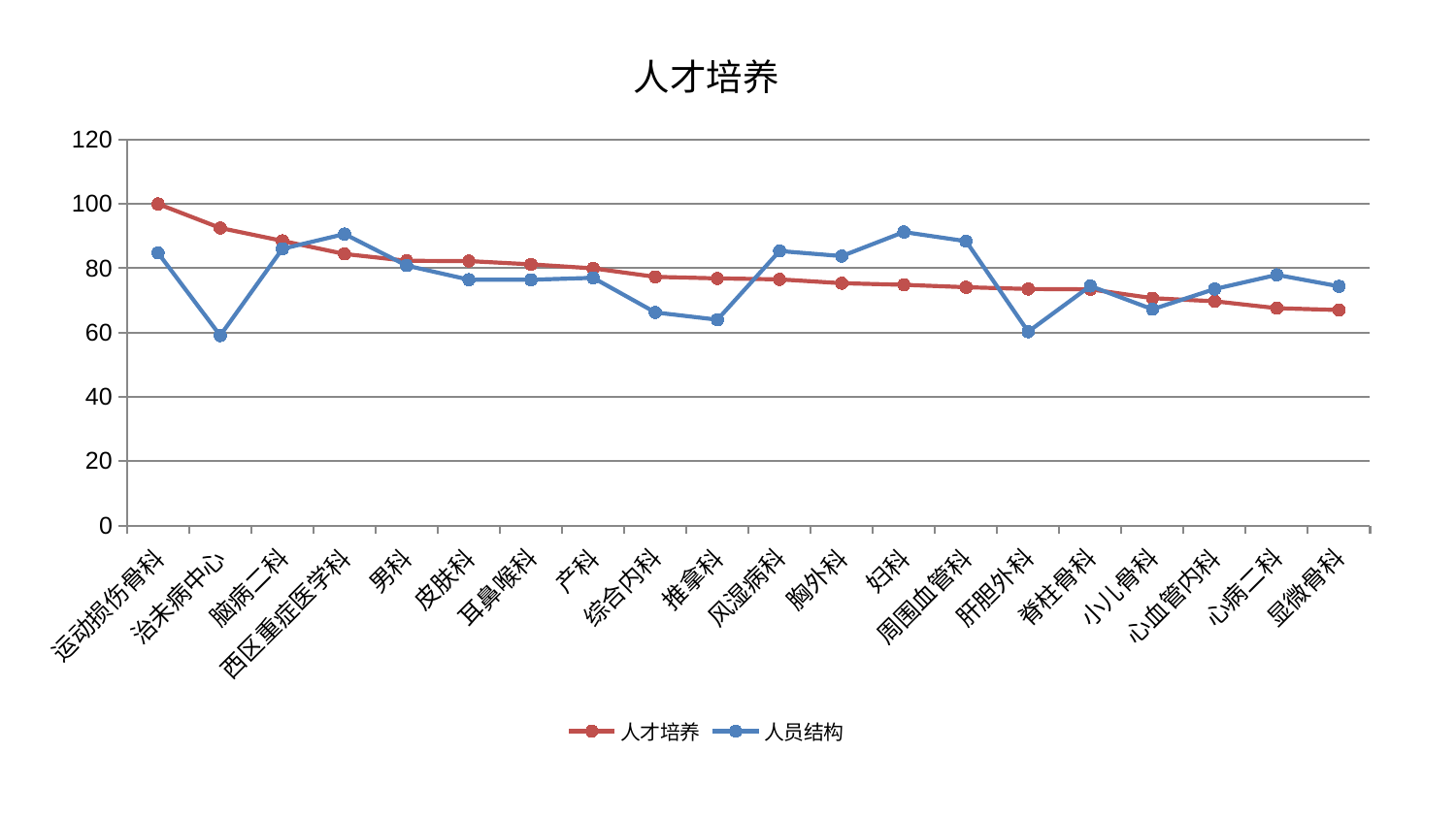

### Chart: 人才培养

| Category | 人才培养 | 人员结构 |
|---|---|---|
| 运动损伤骨科 | 100.0 | 84.7421952849973 |
| 治未病中心 | 92.52996495383408 | 59.0736735937748 |
| 脑病二科 | 88.52684492441004 | 86.05013994384537 |
| 西区重症医学科 | 84.4486167161522 | 90.63912229227213 |
| 男科 | 82.32592954484342 | 80.82678379099588 |
| 皮肤科 | 82.23421925644767 | 76.44896231614815 |
| 耳鼻喉科 | 81.20675369238947 | 76.42018305810042 |
| 产科 | 79.95874219970106 | 77.02141460225319 |
| 综合内科 | 77.33260861566555 | 66.26290734534798 |
| 推拿科 | 76.84509201358745 | 63.99692771745489 |
| 风湿病科 | 76.53967428208806 | 85.35853293231213 |
| 胸外科 | 75.35268796967458 | 83.78889014038995 |
| 妇科 | 74.85853726316803 | 91.27180287833119 |
| 周围血管科 | 74.09660195113834 | 88.41087255105353 |
| 肝胆外科 | 73.54824564469418 | 60.269939557506305 |
| 脊柱骨科 | 73.439932013332 | 74.48611137587376 |
| 小儿骨科 | 70.70578621541068 | 67.23705164649981 |
| 心血管内科 | 69.7469454334057 | 73.5360499428307 |
| 心病二科 | 67.5775470447799 | 77.95982857581768 |
| 显微骨科 | 67.0189599548338 | 74.38630975640719 |
271